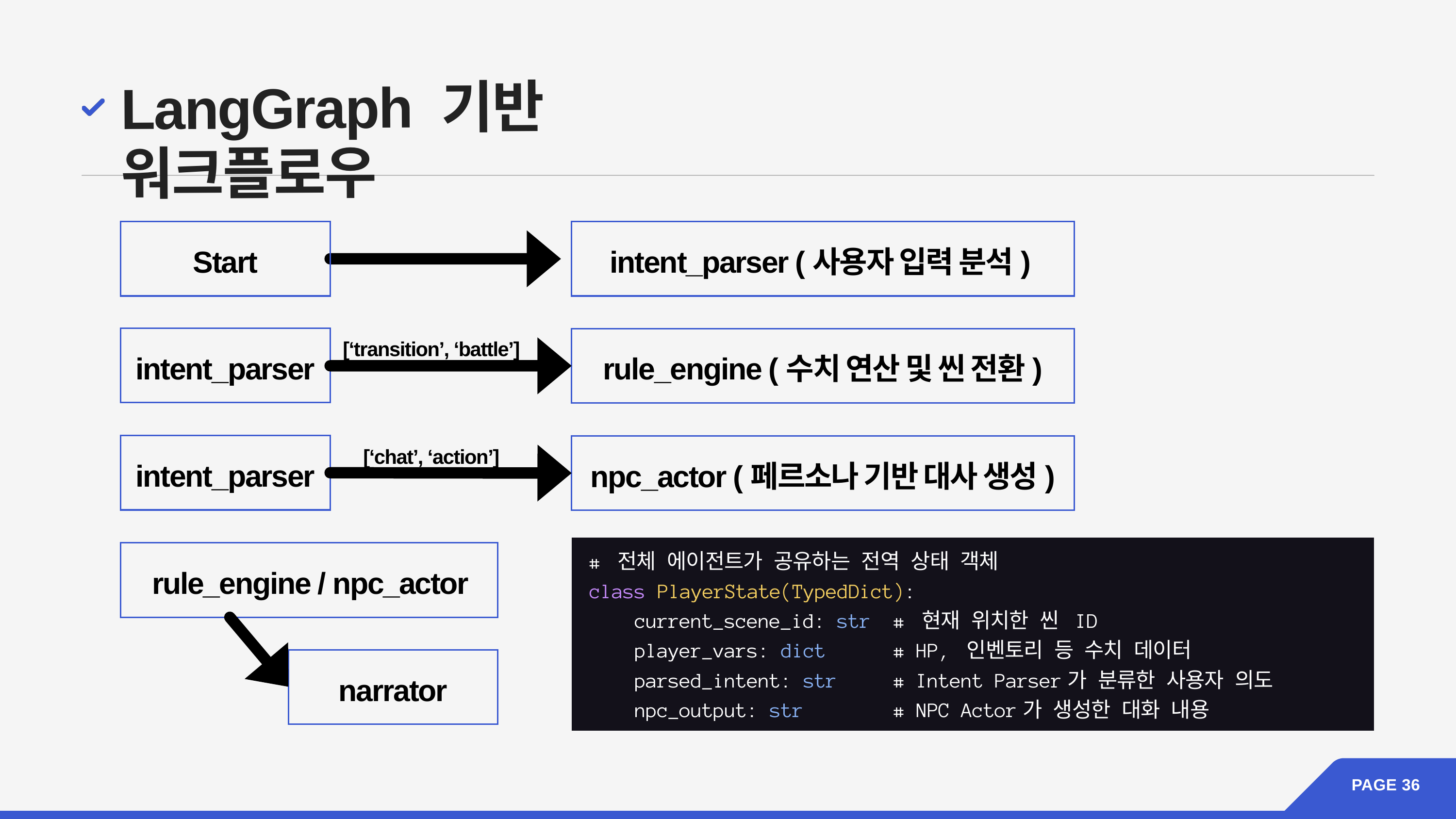

LangGraph 기반 워크플로우

Start
intent_parser (사용자 입력 분석)

[‘transition’, ‘battle’]
intent_parser
rule_engine (수치 연산 및 씬 전환)

[‘chat’, ‘action’]
intent_parser
npc_actor (페르소나 기반 대사 생성)

# 전체 에이전트가 공유하는 전역 상태 객체
class PlayerState(TypedDict):
    current_scene_id: str  # 현재 위치한 씬 ID
    player_vars: dict      # HP, 인벤토리 등 수치 데이터
    parsed_intent: str     # Intent Parser가 분류한 사용자 의도
    npc_output: str        # NPC Actor가 생성한 대화 내용

rule_engine / npc_actor

narrator

PAGE 36